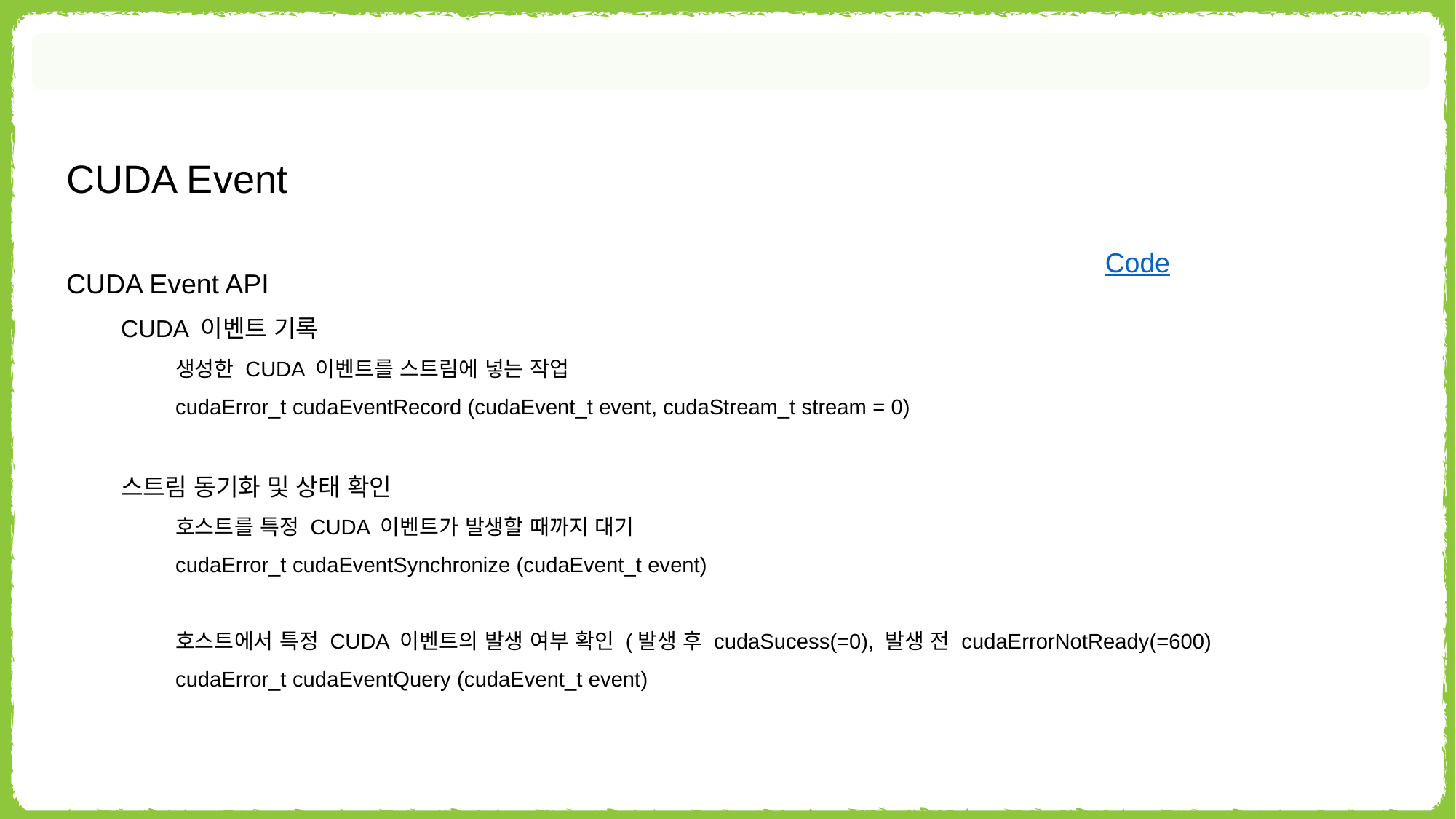

CUDA Event
Code
CUDA Event API
CUDA 이벤트 기록
생성한 CUDA 이벤트를 스트림에 넣는 작업
cudaError_t cudaEventRecord (cudaEvent_t event, cudaStream_t stream = 0)

스트림 동기화 및 상태 확인
호스트를 특정 CUDA 이벤트가 발생할 때까지 대기
cudaError_t cudaEventSynchronize (cudaEvent_t event)

호스트에서 특정 CUDA 이벤트의 발생 여부 확인 (발생 후 cudaSucess(=0), 발생 전 cudaErrorNotReady(=600)
cudaError_t cudaEventQuery (cudaEvent_t event)